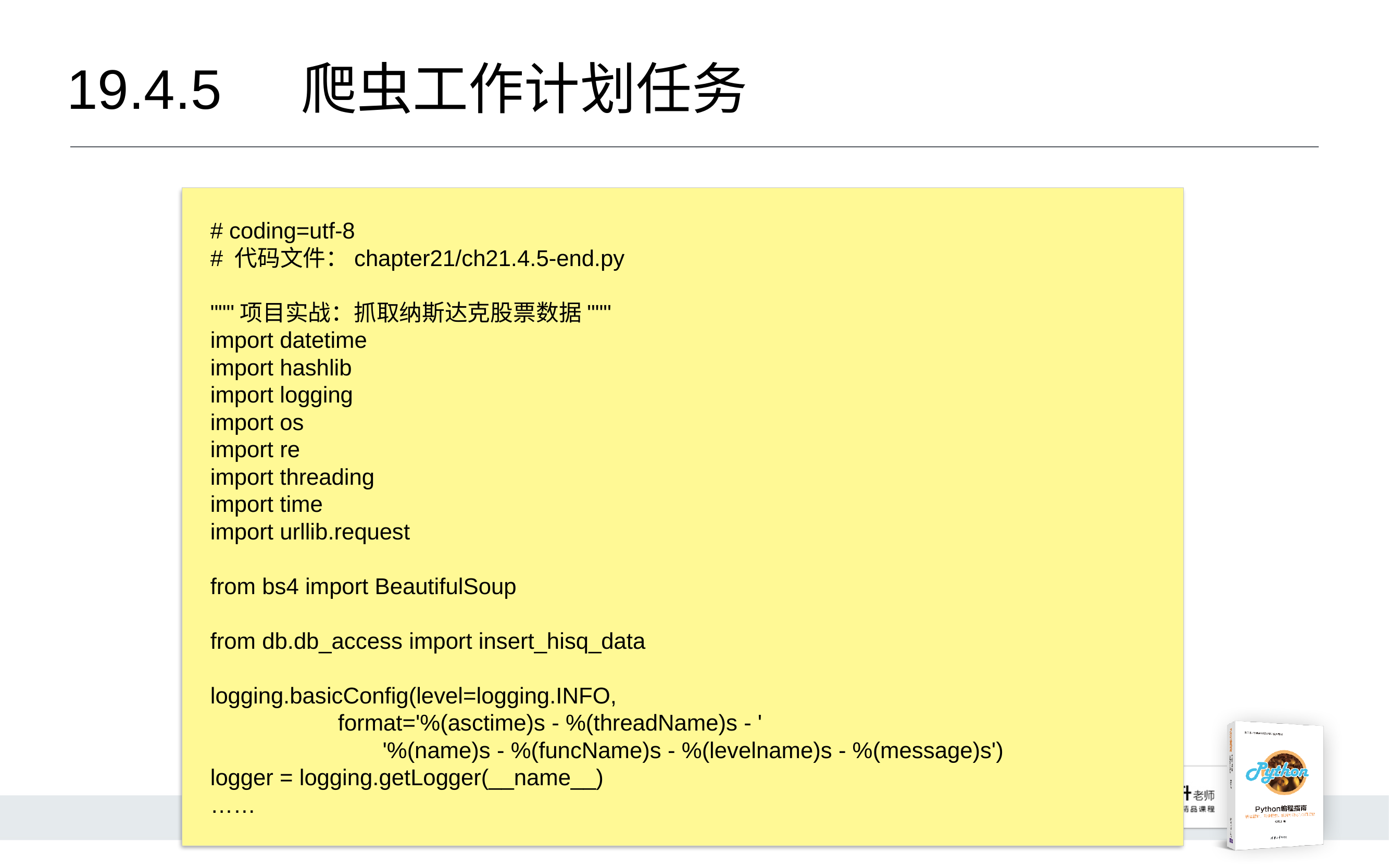

# 19.4.5 	爬虫工作计划任务
# coding=utf-8
# 代码文件：chapter21/ch21.4.5-end.py

"""项目实战：抓取纳斯达克股票数据"""
import datetime
import hashlib
import logging
import os
import re
import threading
import time
import urllib.request

from bs4 import BeautifulSoup

from db.db_access import insert_hisq_data

logging.basicConfig(level=logging.INFO,
                    format='%(asctime)s - %(threadName)s - '
                           '%(name)s - %(funcName)s - %(levelname)s - %(message)s')
logger = logging.getLogger(__name__)
……